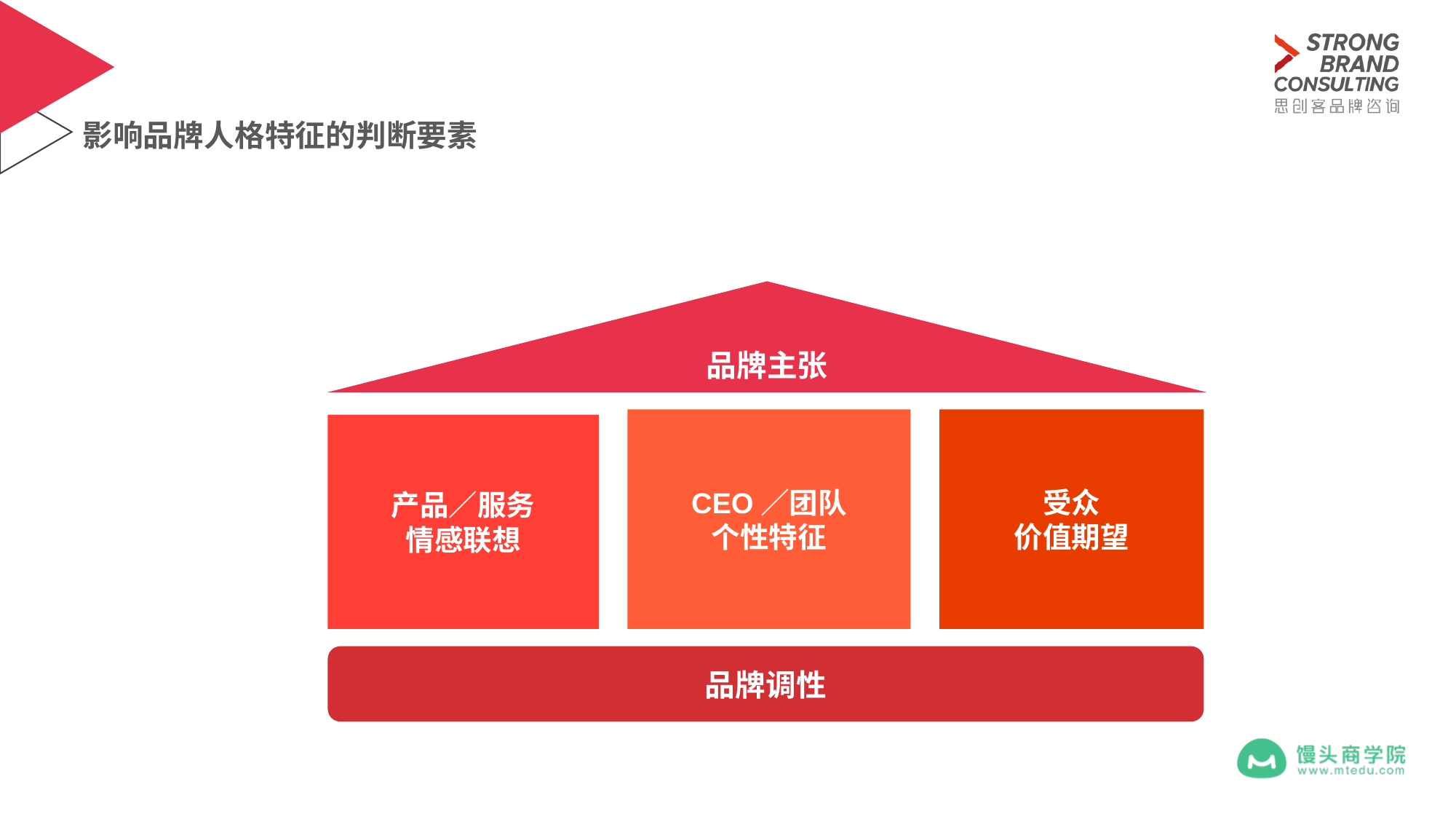

# 影响品牌人格特征的判断要素
品牌主张
受众
价值期望
CEO／团队
个性特征
产品／服务
情感联想
品牌调性